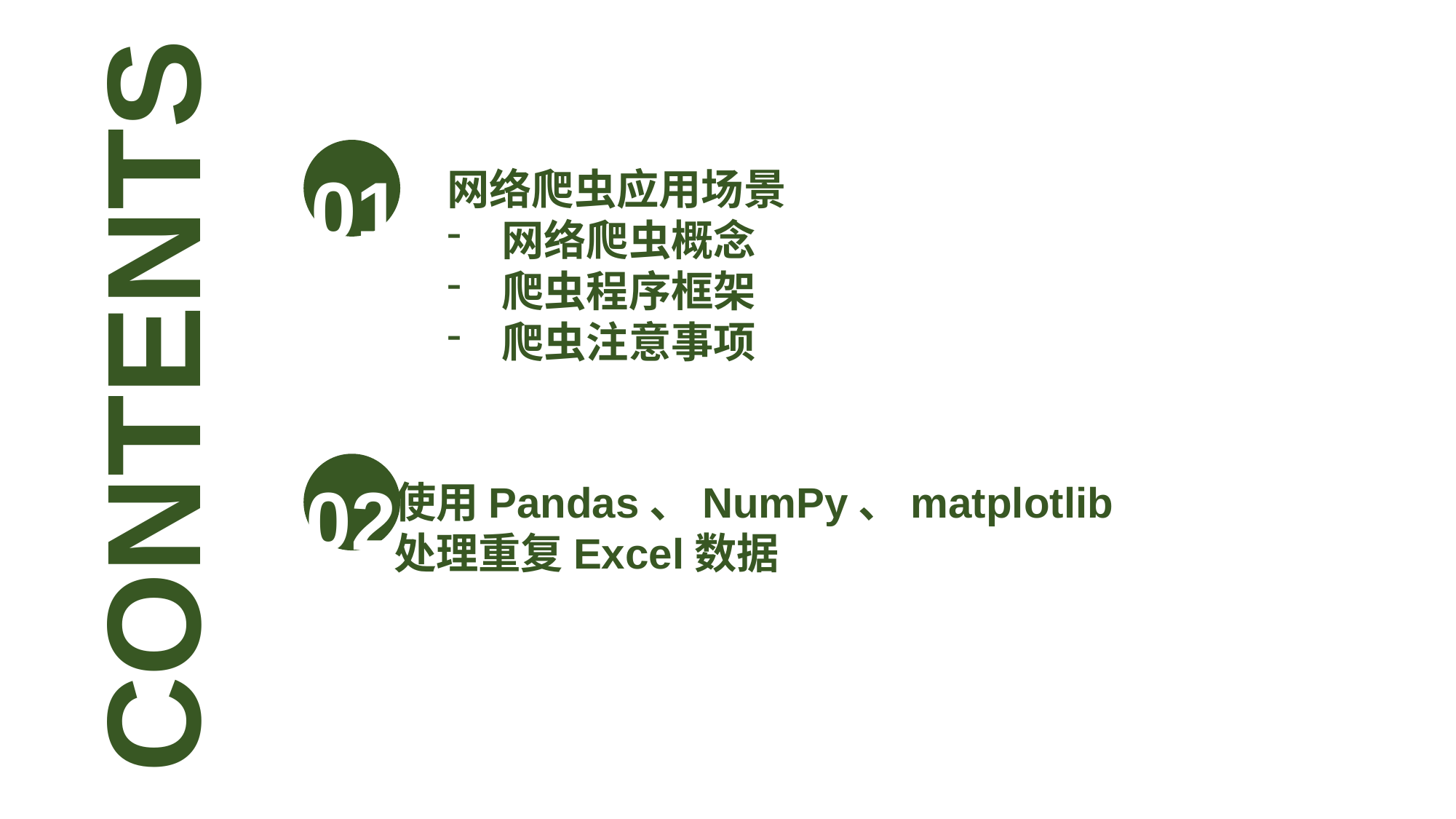

01
网络爬虫应用场景
网络爬虫概念
爬虫程序框架
爬虫注意事项
CONTENTS

02
使用Pandas、NumPy、matplotlib
处理重复Excel数据